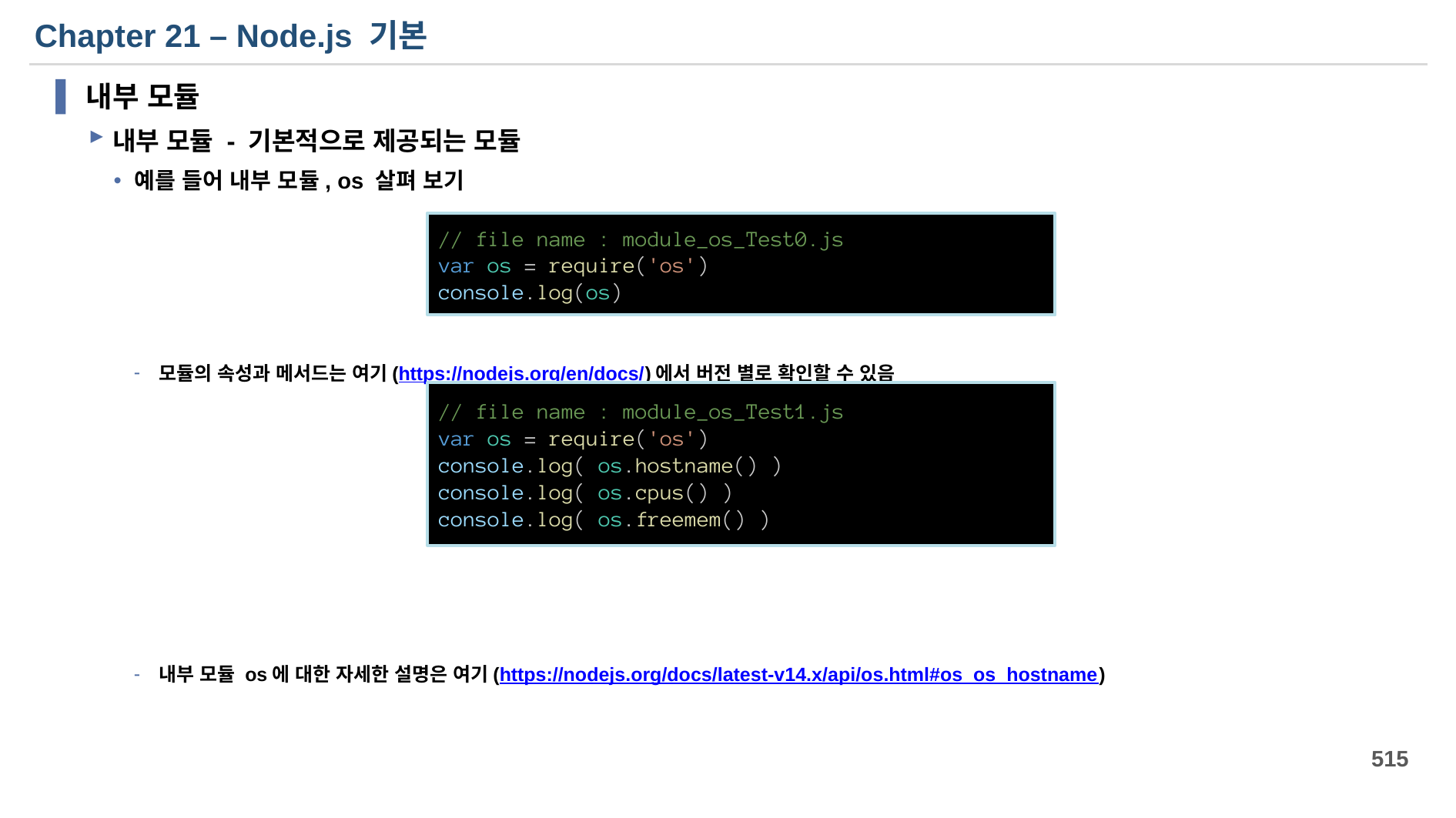

# Chapter 21 – Node.js 기본
내부 모듈
내부 모듈 - 기본적으로 제공되는 모듈
예를 들어 내부 모듈, os 살펴 보기

모듈의 속성과 메서드는 여기(https://nodejs.org/en/docs/)에서 버전 별로 확인할 수 있음

내부 모듈 os에 대한 자세한 설명은 여기(https://nodejs.org/docs/latest-v14.x/api/os.html#os_os_hostname)

// file name : module_os_Test0.js
var os = require('os')
console.log(os)
// file name : module_os_Test1.js
var os = require('os')
console.log( os.hostname() )
console.log( os.cpus() )
console.log( os.freemem() )
515